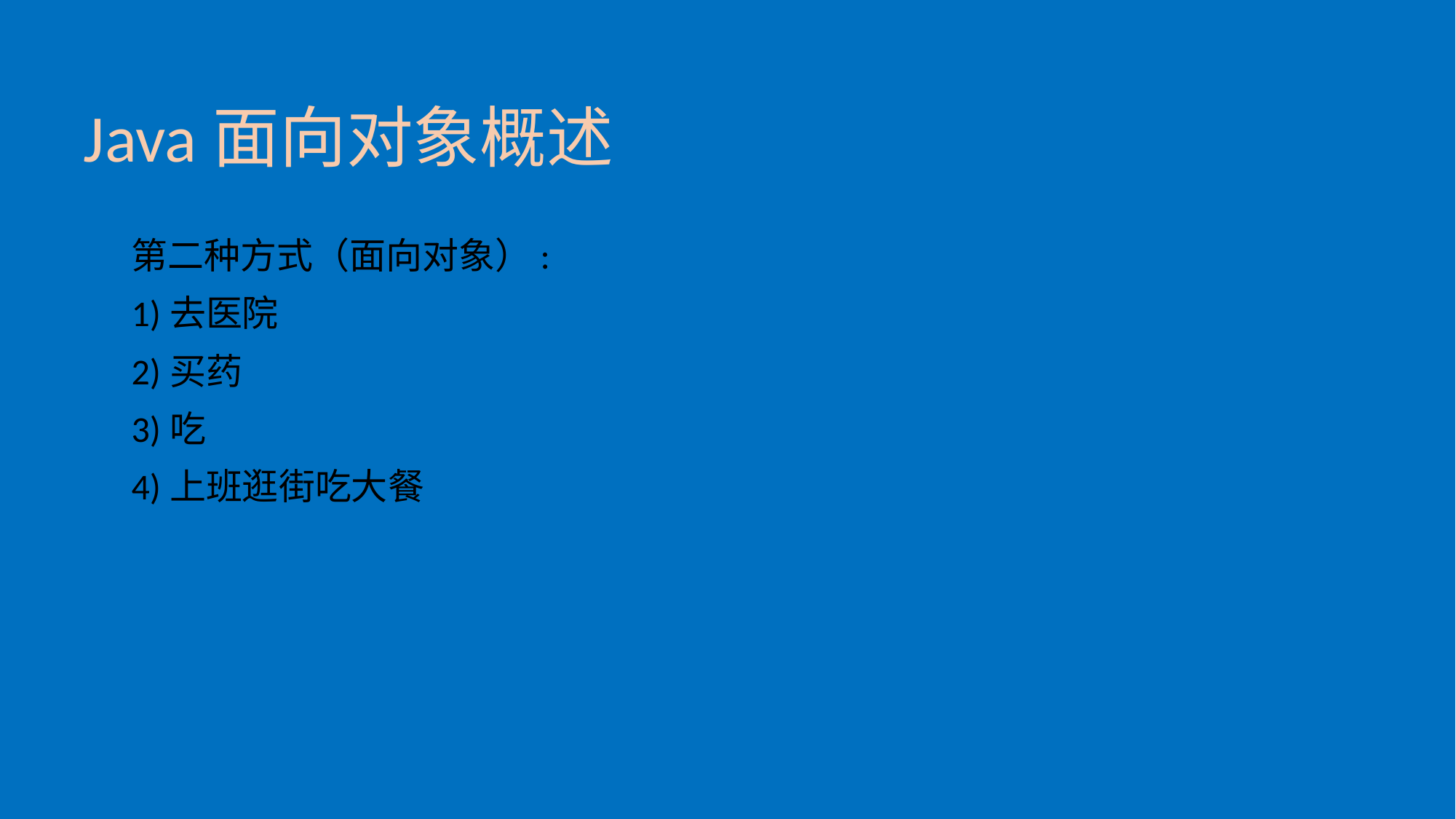

# Java面向对象概述
第二种方式（面向对象）:
1)去医院
2)买药
3)吃
4)上班逛街吃大餐